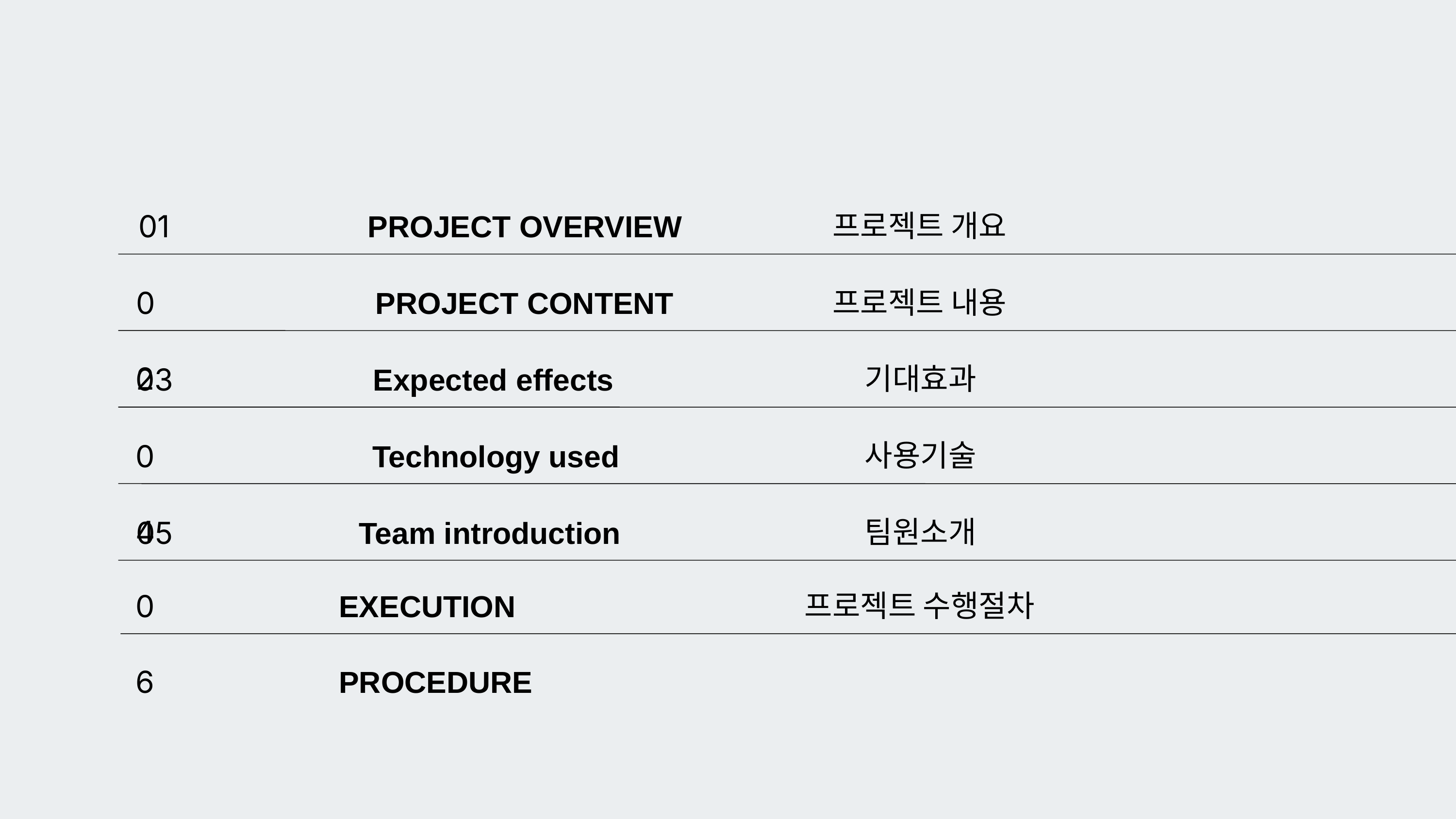

프로젝트 개요
01
PROJECT OVERVIEW
프로젝트 내용
02
PROJECT CONTENT

기대효과
03
Expected effects

사용기술
04
Technology used

팀원소개
05
Team introduction

프로젝트 수행절차
06
EXECUTION PROCEDURE